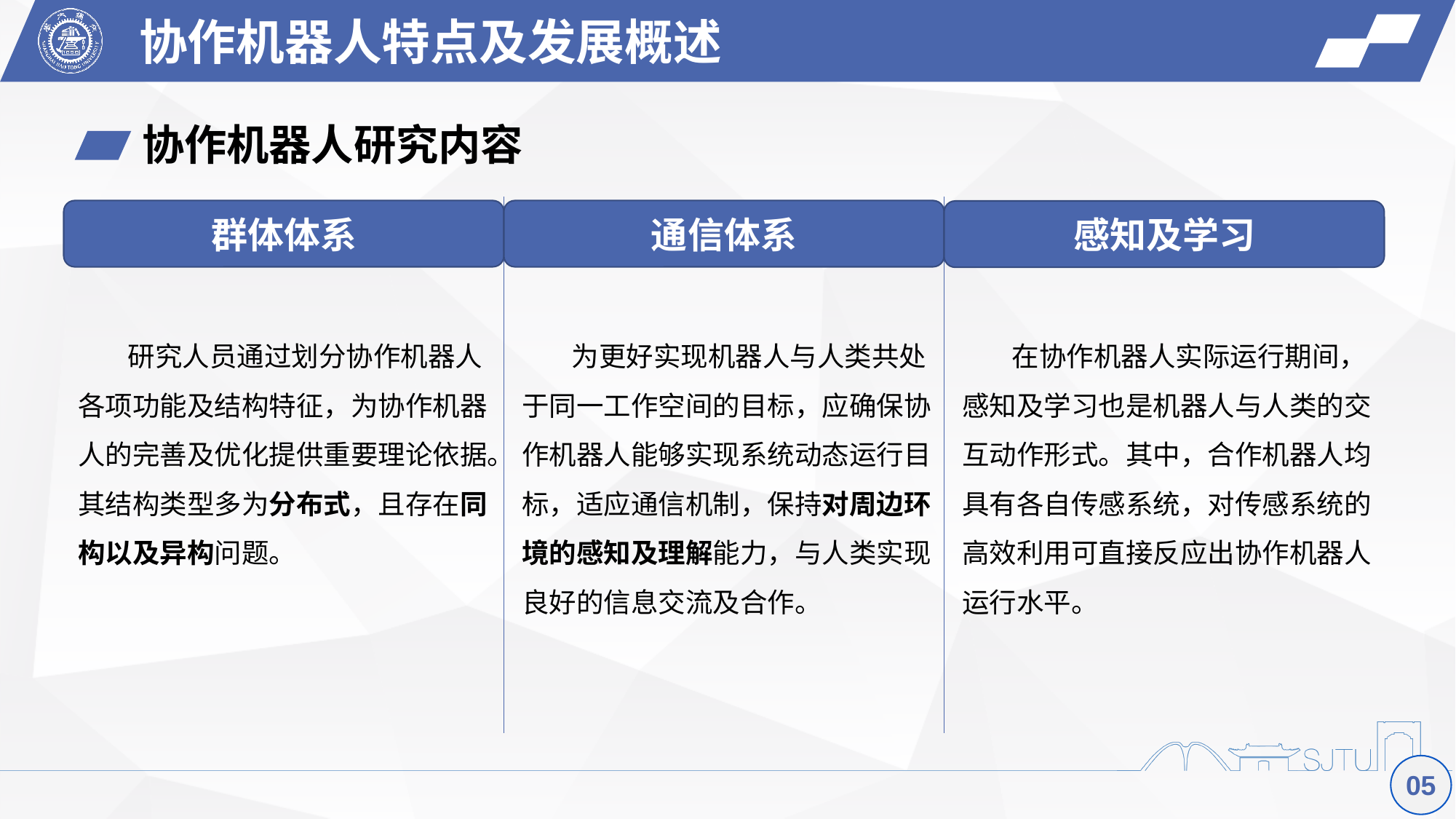

协作机器人特点及发展概述
协作机器人研究内容

群体体系
通信体系
感知及学习
       研究人员通过划分协作机器人各项功能及结构特征，为协作机器人的完善及优化提供重要理论依据。其结构类型多为分布式，且存在同构以及异构问题。
       为更好实现机器人与人类共处于同一工作空间的目标，应确保协作机器人能够实现系统动态运行目标，适应通信机制，保持对周边环境的感知及理解能力，与人类实现良好的信息交流及合作。

       在协作机器人实际运行期间，感知及学习也是机器人与人类的交互动作形式。其中，合作机器人均具有各自传感系统，对传感系统的高效利用可直接反应出协作机器人运行水平。

05